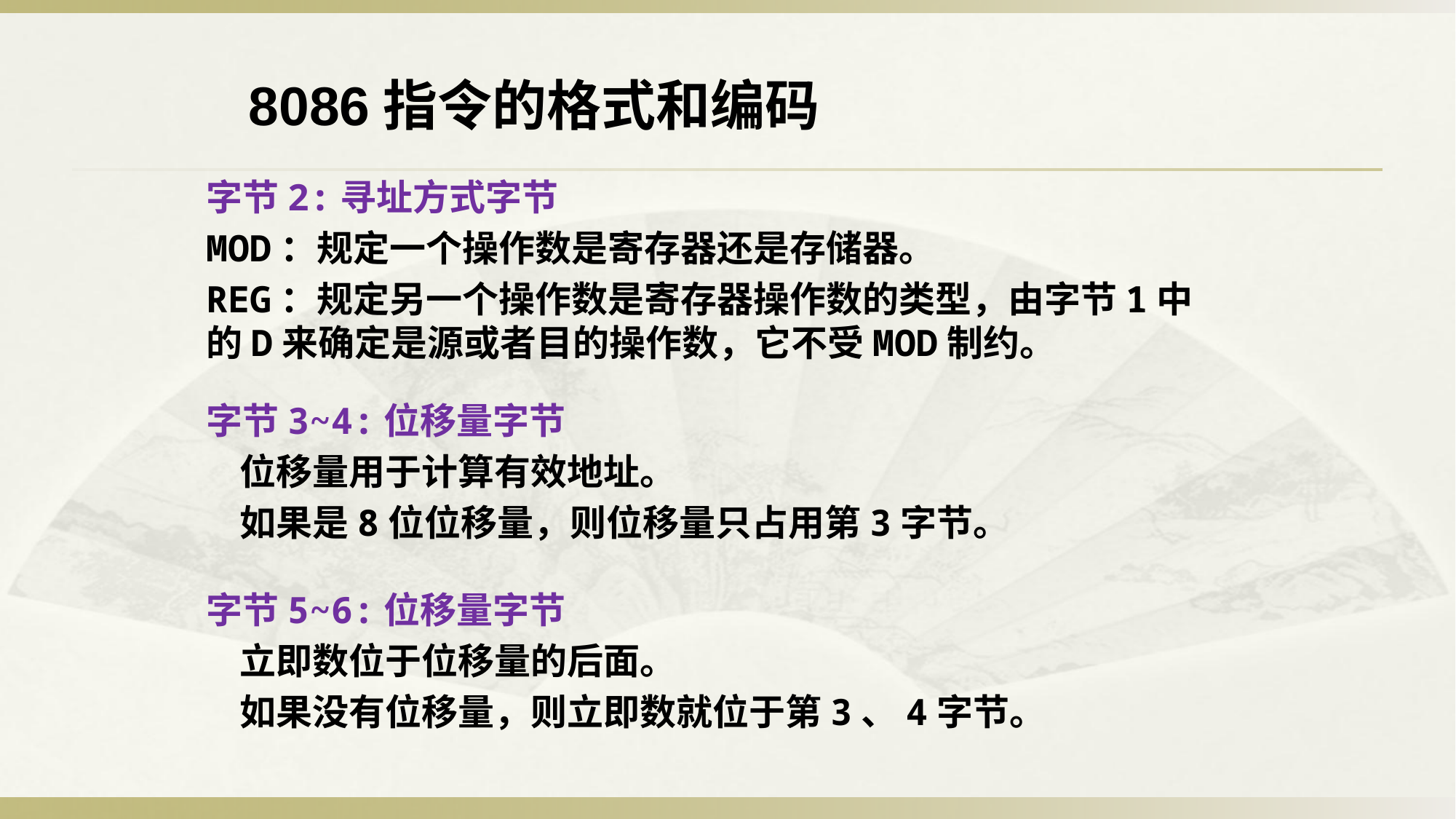

8086指令的格式和编码
字节2:寻址方式字节
MOD：规定一个操作数是寄存器还是存储器。
REG：规定另一个操作数是寄存器操作数的类型，由字节1中的D来确定是源或者目的操作数，它不受MOD制约。
字节3~4:位移量字节
   位移量用于计算有效地址。
   如果是8位位移量，则位移量只占用第3字节。
字节5~6:位移量字节
   立即数位于位移量的后面。
   如果没有位移量，则立即数就位于第3、4字节。